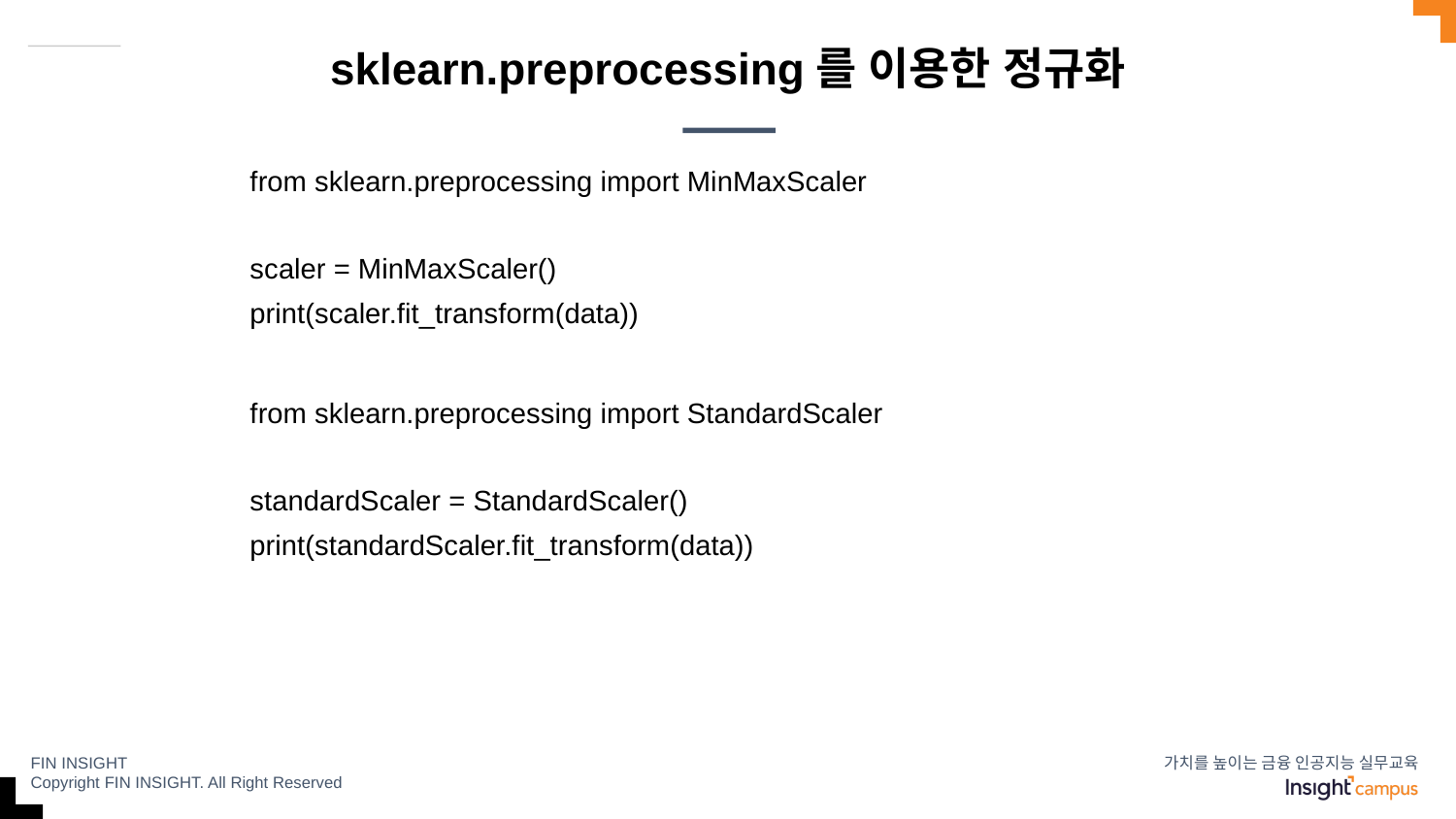

# sklearn.preprocessing를 이용한 정규화
from sklearn.preprocessing import MinMaxScaler

scaler = MinMaxScaler()
print(scaler.fit_transform(data))
from sklearn.preprocessing import StandardScaler

standardScaler = StandardScaler()
print(standardScaler.fit_transform(data))